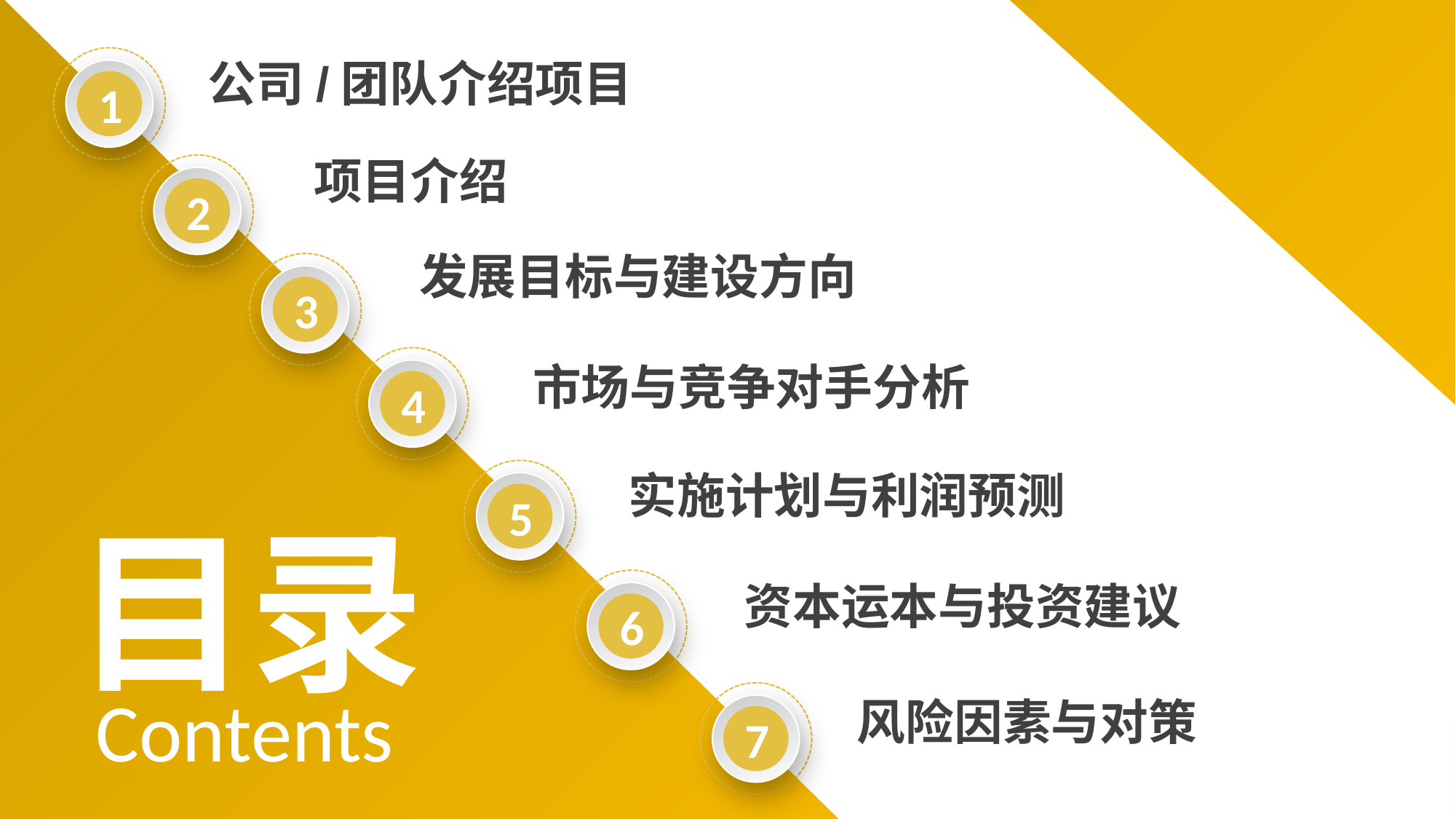

1
公司/团队介绍项目
项目介绍

2
发展目标与建设方向

3

4
市场与竞争对手分析
实施计划与利润预测

5
目录

6
资本运本与投资建议
Contents

7
风险因素与对策